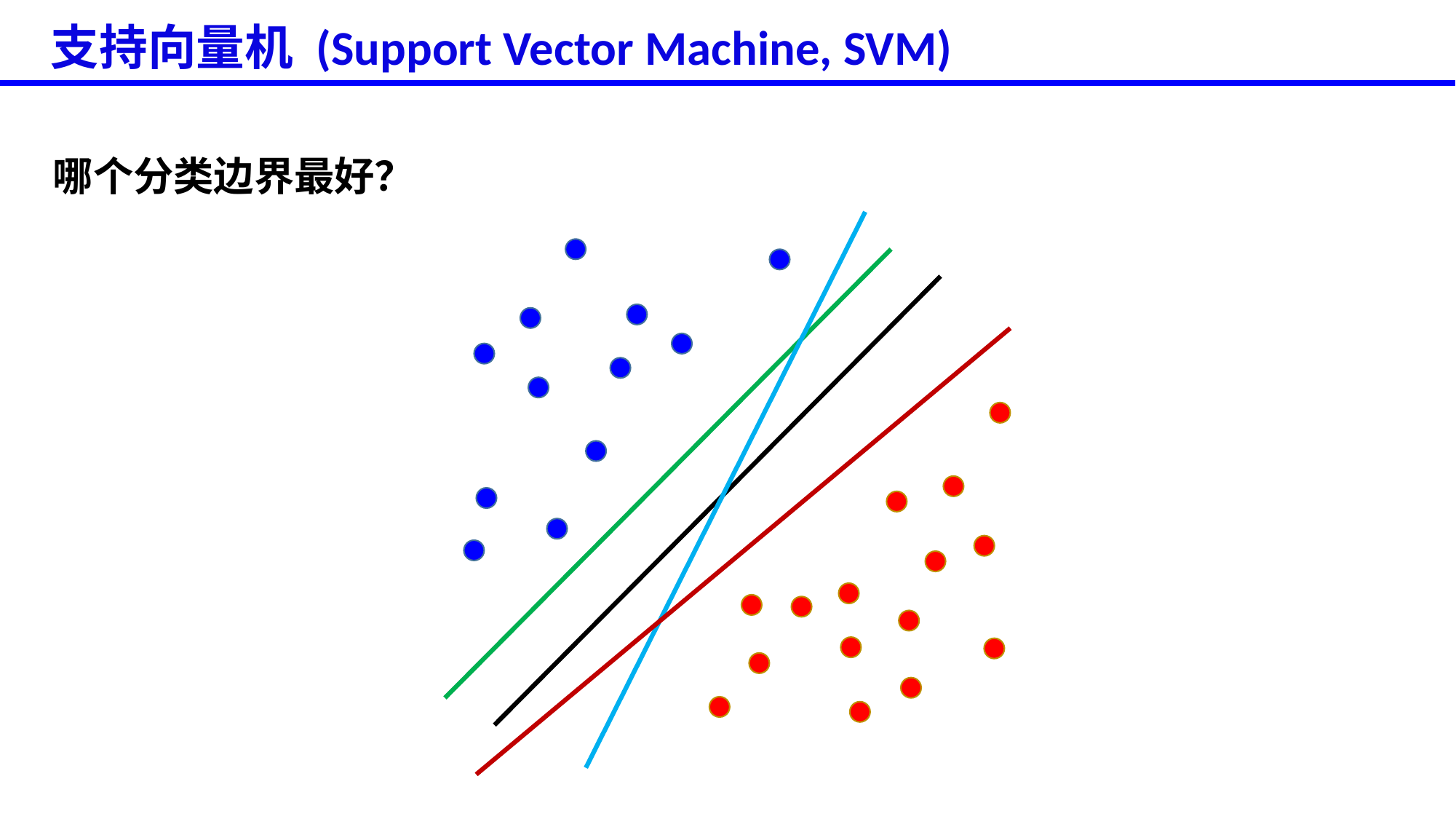

# 支持向量机 (Support Vector Machine, SVM)
哪个分类边界最好？